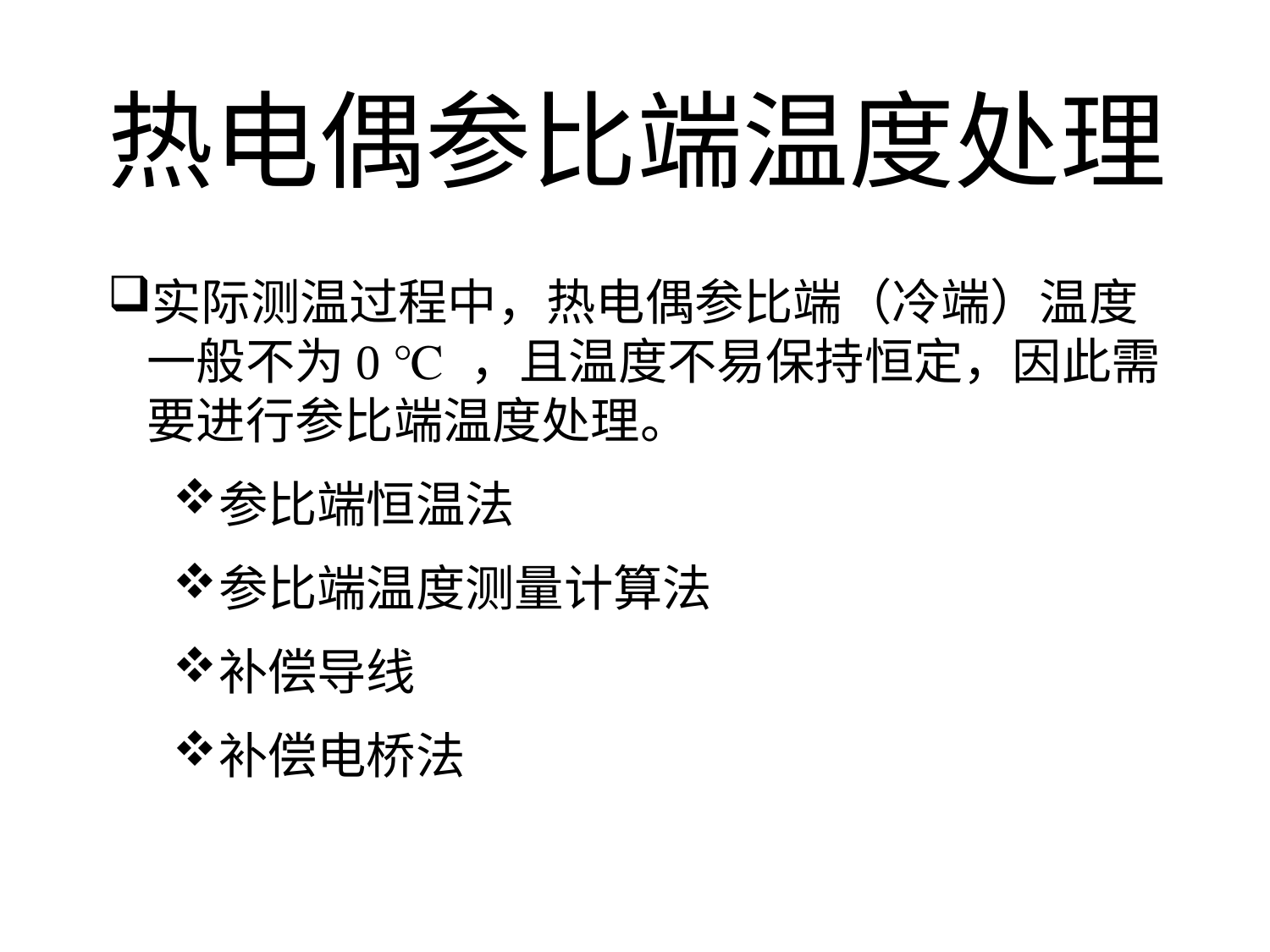

热电偶参比端温度处理
实际测温过程中，热电偶参比端（冷端）温度一般不为0 ℃ ，且温度不易保持恒定，因此需要进行参比端温度处理。
参比端恒温法
参比端温度测量计算法
补偿导线
补偿电桥法